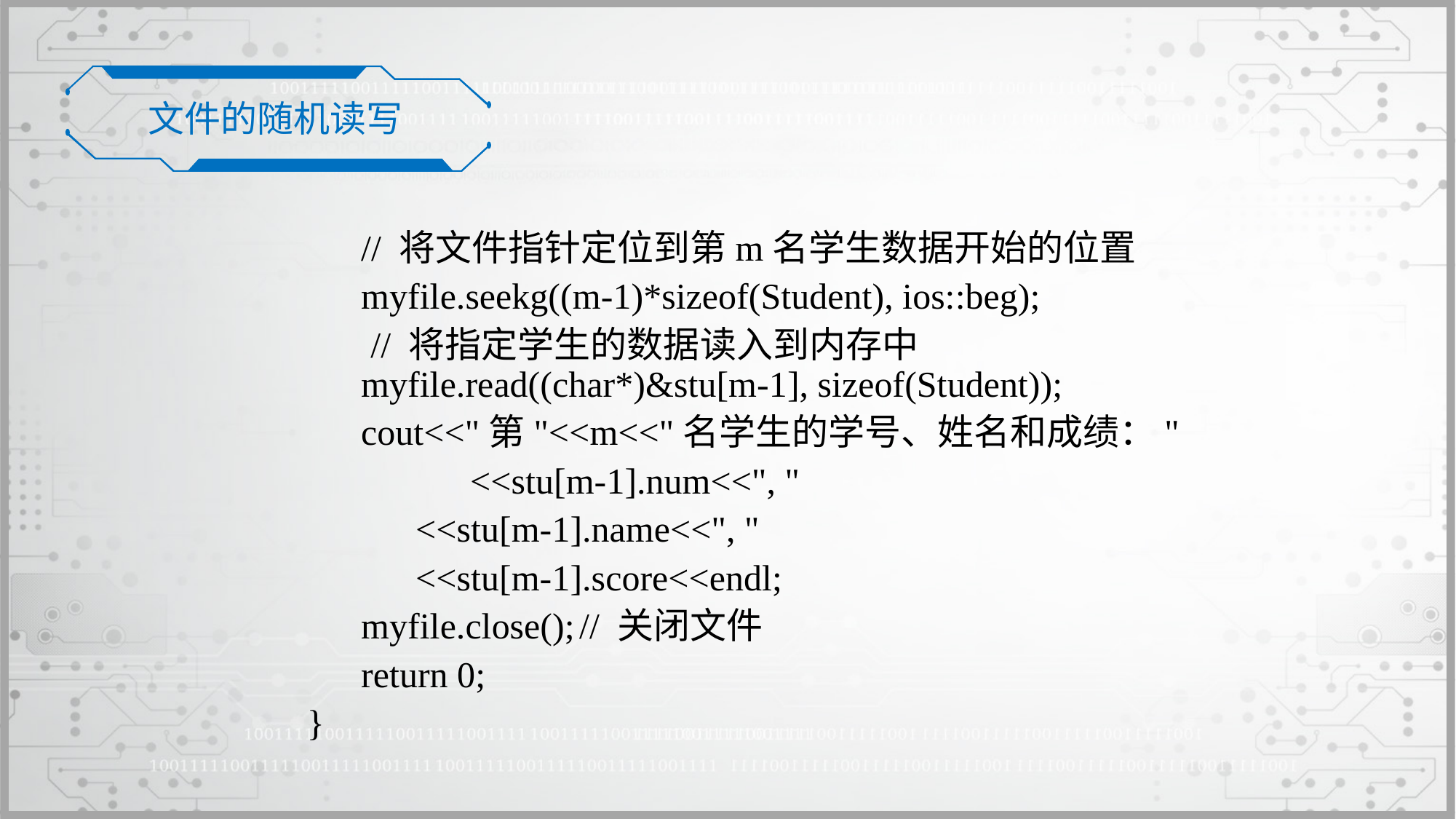

文件的随机读写
	// 将文件指针定位到第m名学生数据开始的位置
	myfile.seekg((m-1)*sizeof(Student), ios::beg);
       // 将指定学生的数据读入到内存中myfile.read((char*)&stu[m-1], sizeof(Student));
	cout<<"第"<<m<<"名学生的学号、姓名和成绩："
		<<stu[m-1].num<<", "
	      <<stu[m-1].name<<", "
	      <<stu[m-1].score<<endl;
	myfile.close();	// 关闭文件
	return 0;
}